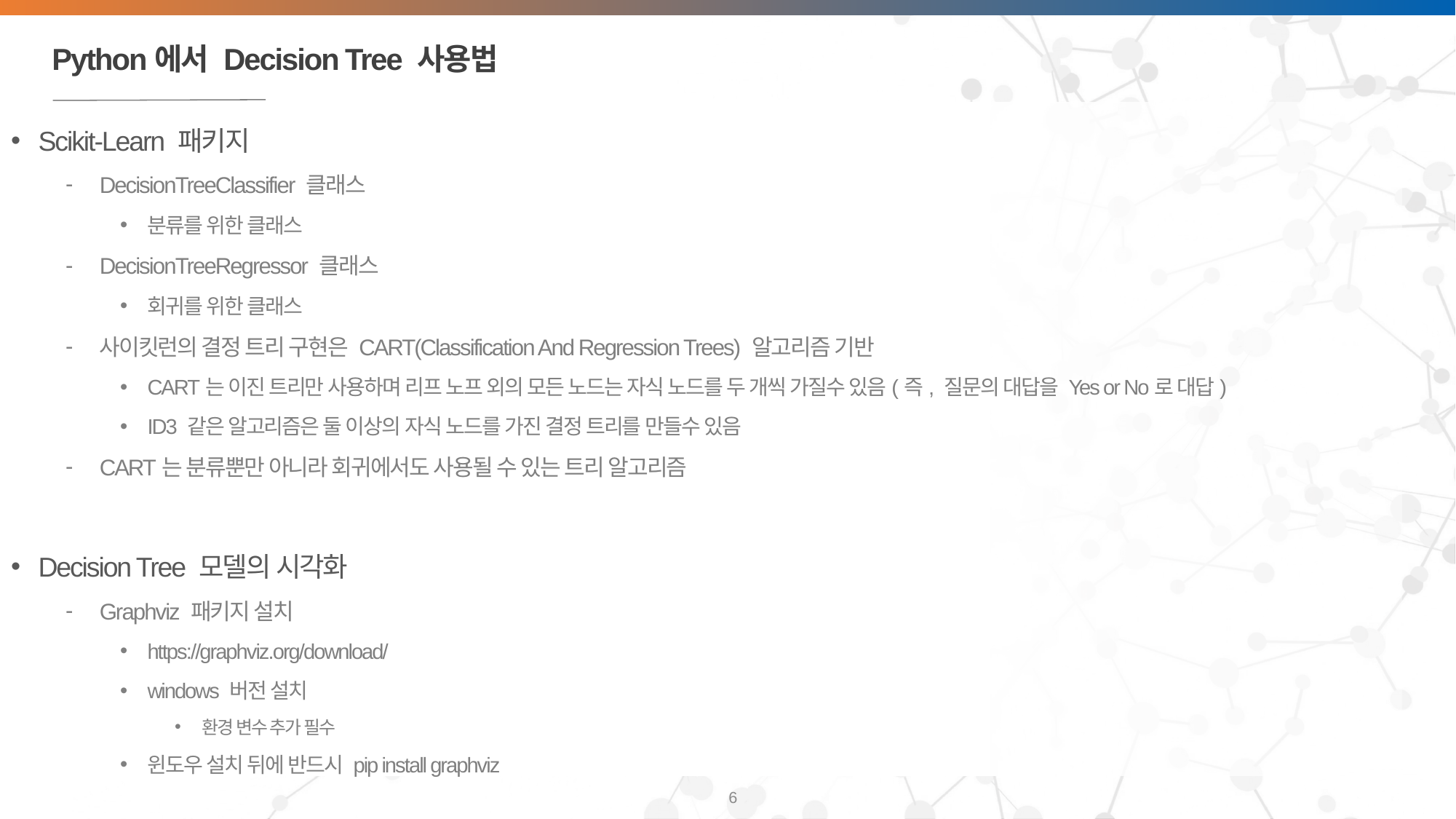

# Python에서 Decision Tree 사용법

Scikit-Learn 패키지
DecisionTreeClassifier 클래스
분류를 위한 클래스
DecisionTreeRegressor 클래스
회귀를 위한 클래스
사이킷런의 결정 트리 구현은 CART(Classification And Regression Trees) 알고리즘 기반
CART는 이진 트리만 사용하며 리프 노프 외의 모든 노드는 자식 노드를 두 개씩 가질수 있음(즉, 질문의 대답을 Yes or No로 대답)
ID3 같은 알고리즘은 둘 이상의 자식 노드를 가진 결정 트리를 만들수 있음
CART는 분류뿐만 아니라 회귀에서도 사용될 수 있는 트리 알고리즘

Decision Tree 모델의 시각화
Graphviz 패키지 설치
https://graphviz.org/download/
windows 버전 설치
환경 변수 추가 필수
윈도우 설치 뒤에 반드시 pip install graphviz

6